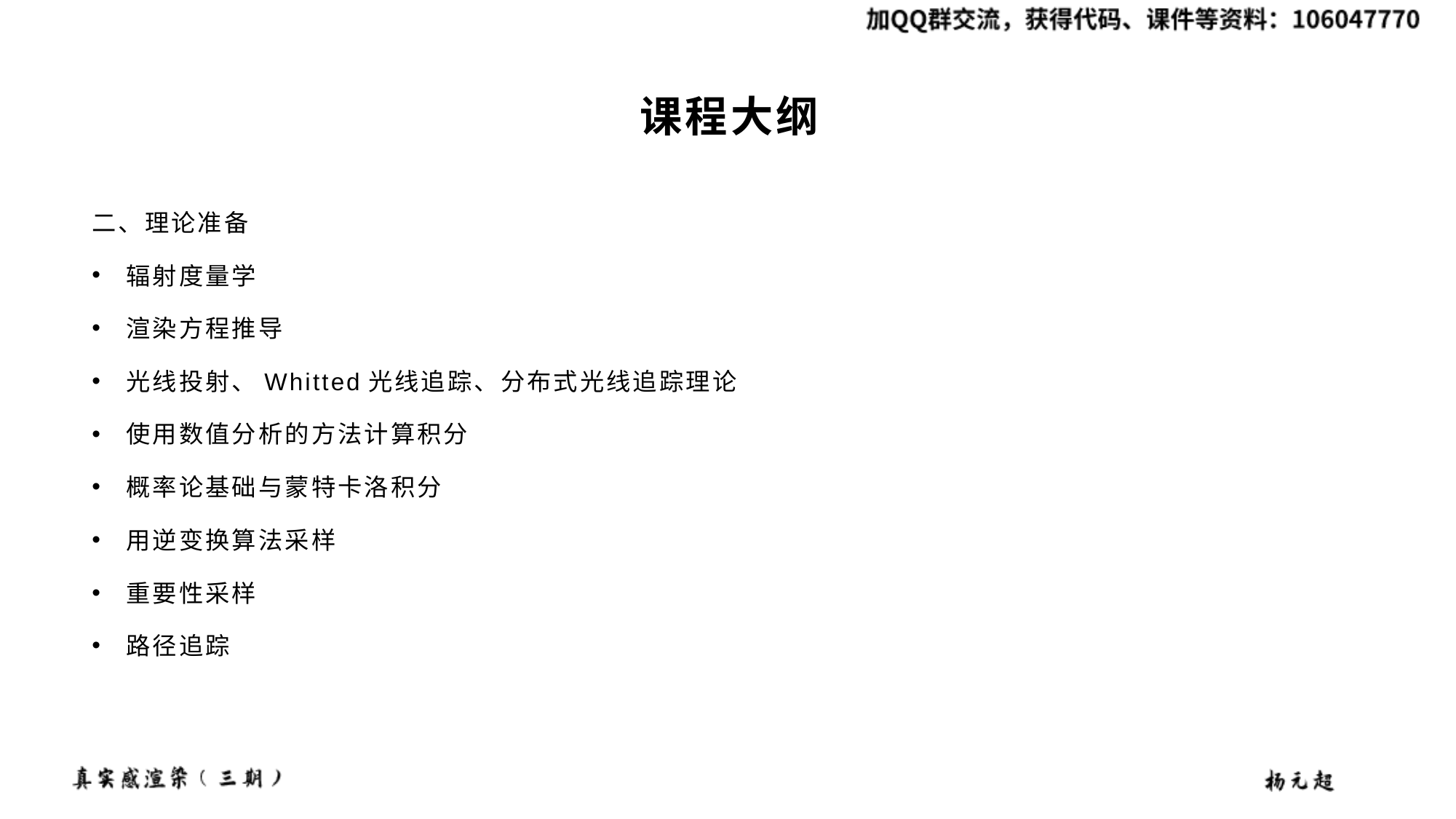

# 课程大纲
二、理论准备
辐射度量学
渲染方程推导
光线投射、Whitted光线追踪、分布式光线追踪理论
使用数值分析的方法计算积分
概率论基础与蒙特卡洛积分
用逆变换算法采样
重要性采样
路径追踪